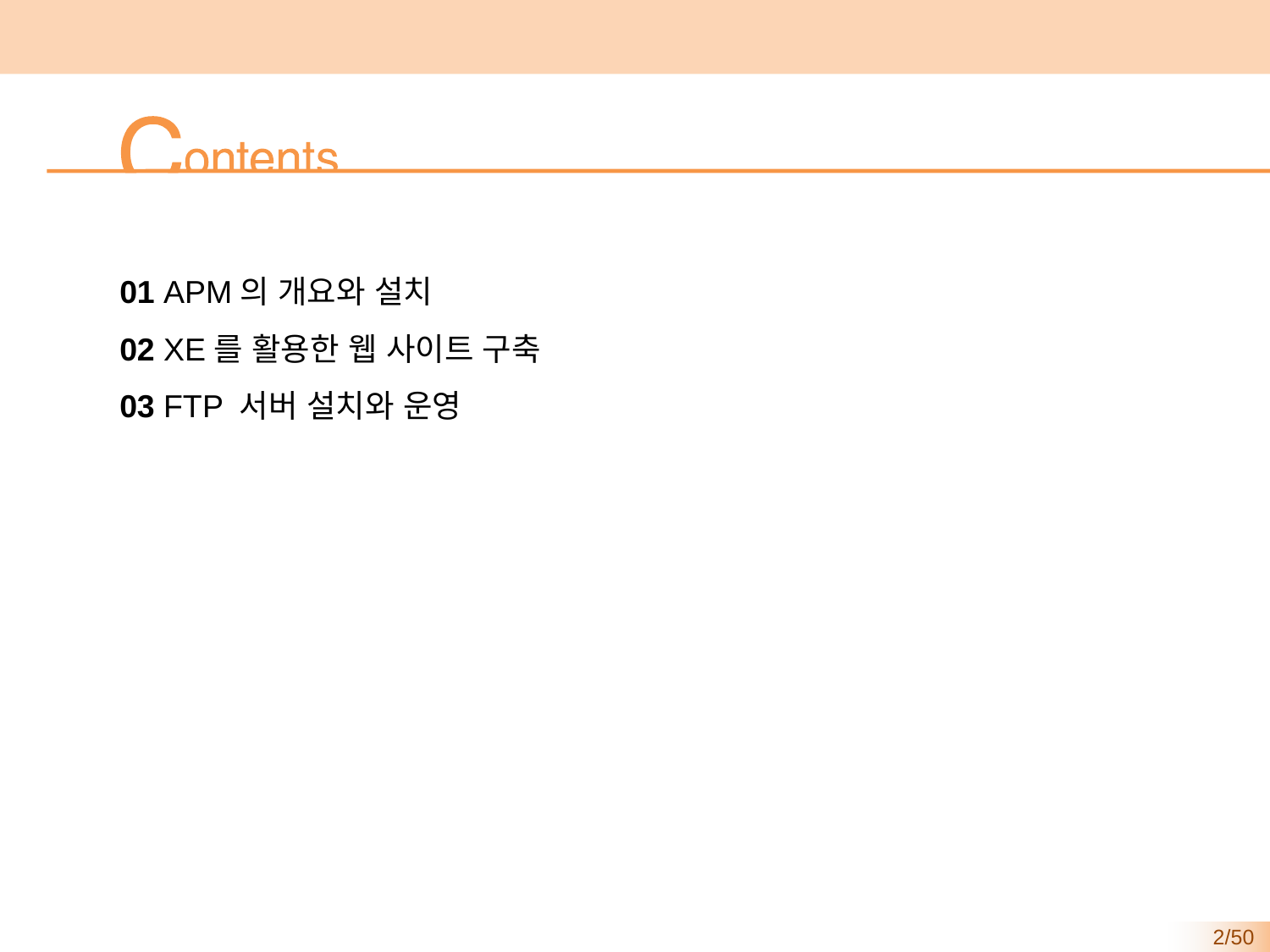

01 APM의 개요와 설치
02 XE를 활용한 웹 사이트 구축
03 FTP 서버 설치와 운영